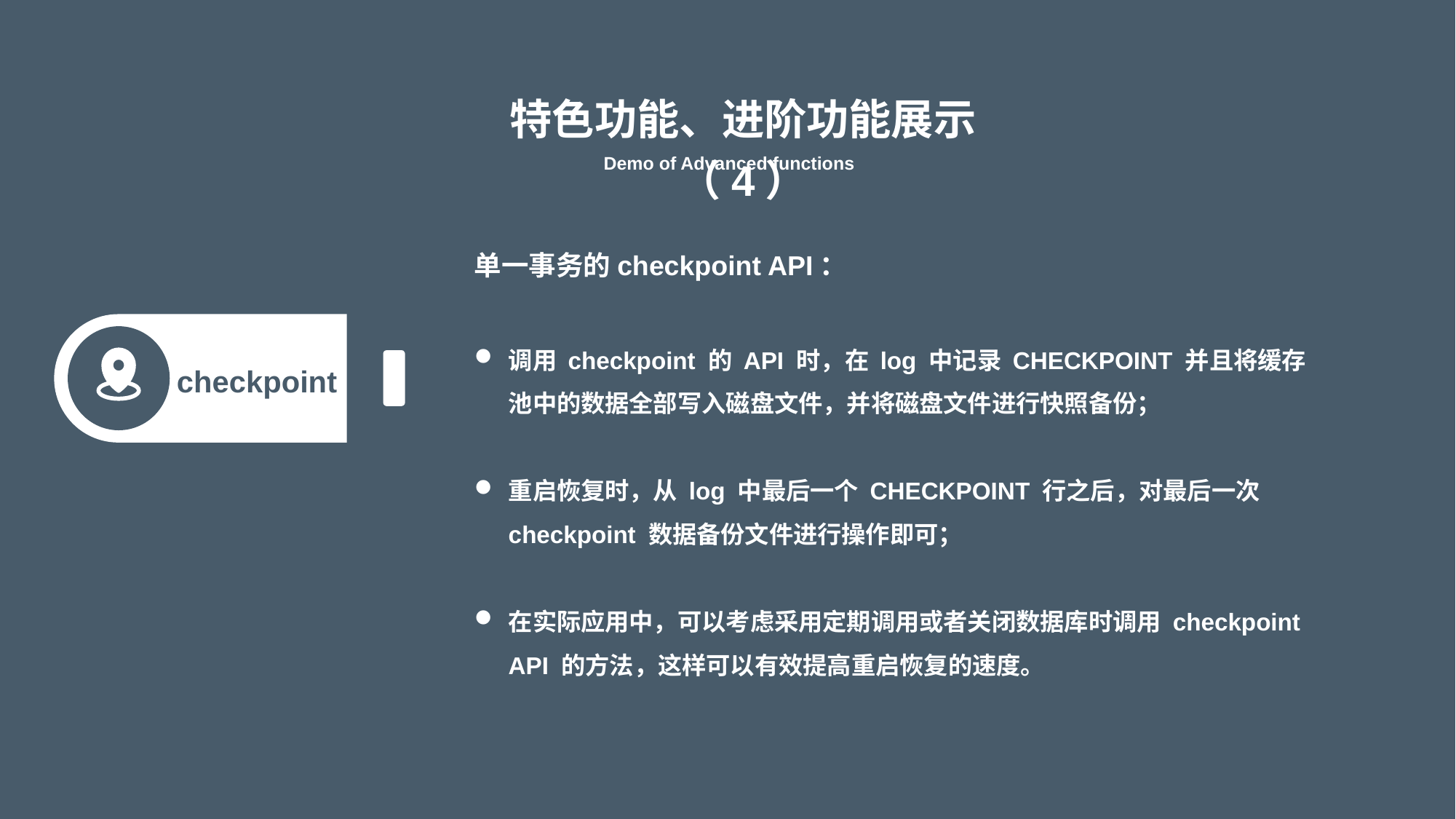

特色功能、进阶功能展示（4）
Demo of Advanced functions
单一事务的checkpoint API：

调用 checkpoint 的 API 时，在 log 中记录 CHECKPOINT 并且将缓存池中的数据全部写入磁盘文件，并将磁盘文件进行快照备份；

重启恢复时，从 log 中最后一个 CHECKPOINT 行之后，对最后一次checkpoint 数据备份文件进行操作即可；

在实际应用中，可以考虑采用定期调用或者关闭数据库时调用 checkpoint API 的方法，这样可以有效提高重启恢复的速度。

checkpoint